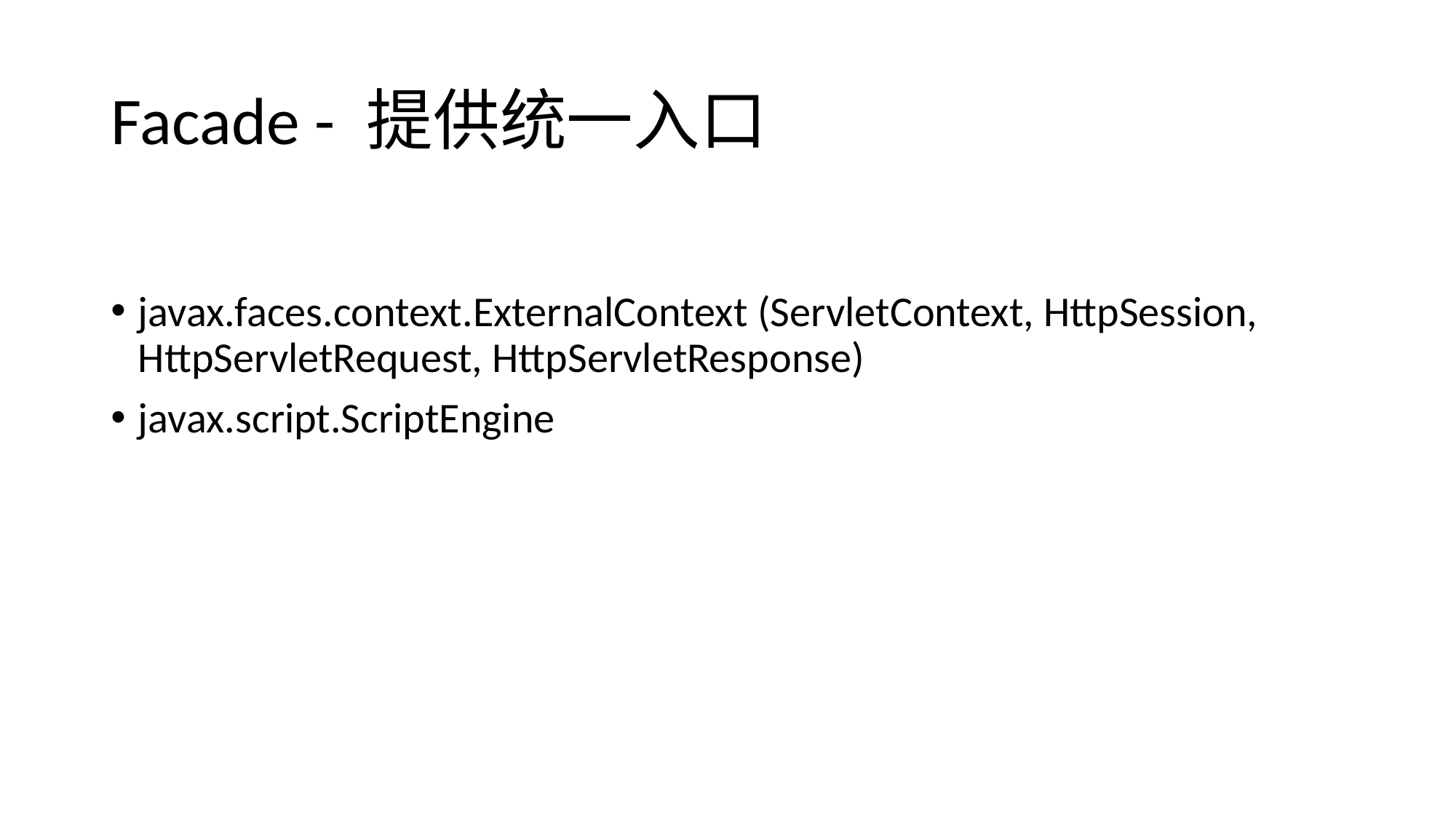

# Facade - 提供统一入口

javax.faces.context.ExternalContext (ServletContext, HttpSession, HttpServletRequest, HttpServletResponse)
javax.script.ScriptEngine